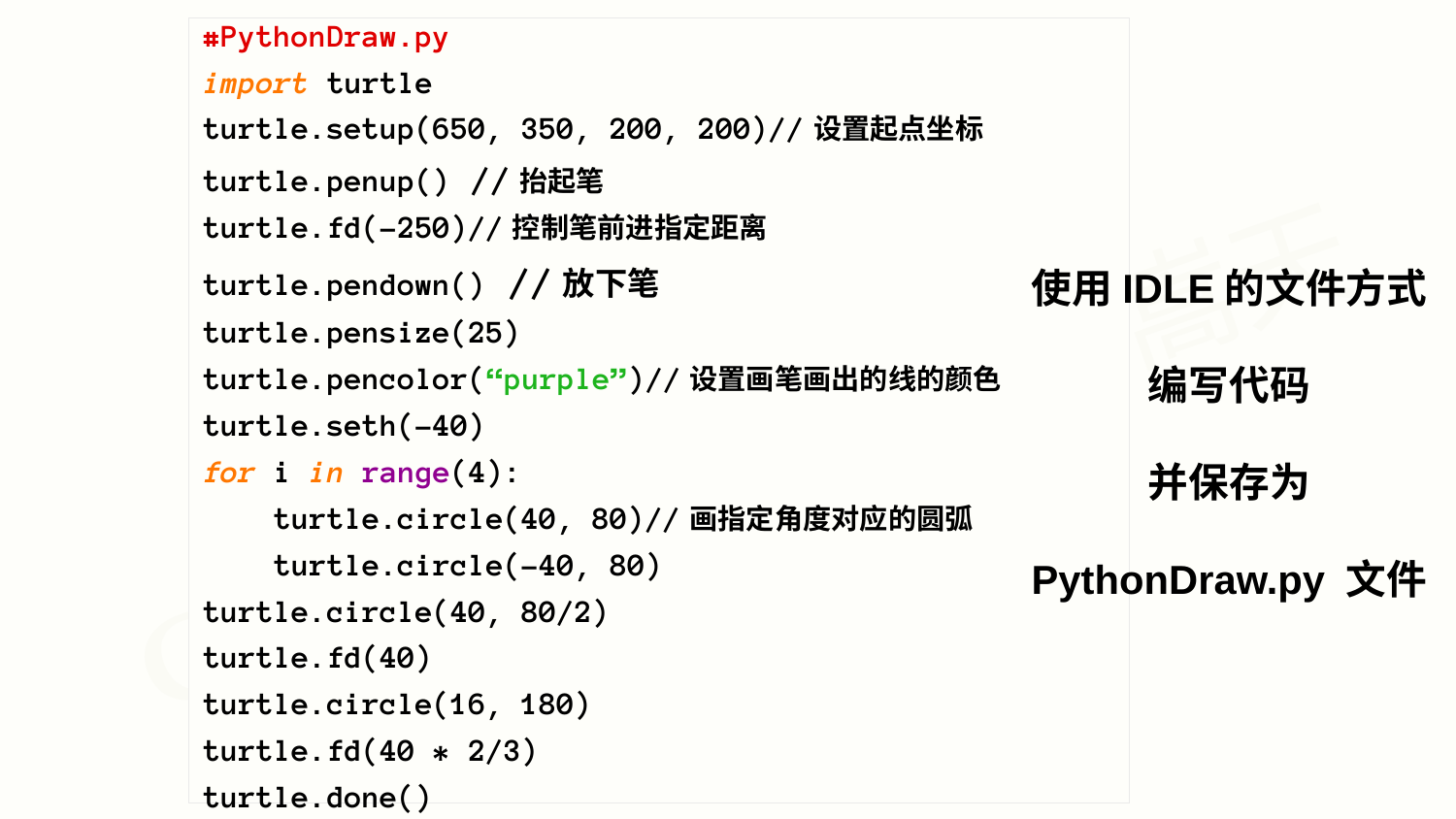

#PythonDraw.py
import turtle
turtle.setup(650, 350, 200, 200)//设置起点坐标
turtle.penup() //抬起笔
turtle.fd(-250)//控制笔前进指定距离
turtle.pendown() //放下笔
turtle.pensize(25)
turtle.pencolor(“purple”)//设置画笔画出的线的颜色
turtle.seth(-40)
for i in range(4):
    turtle.circle(40, 80)//画指定角度对应的圆弧
    turtle.circle(-40, 80)
turtle.circle(40, 80/2)
turtle.fd(40)
turtle.circle(16, 180)
turtle.fd(40 * 2/3)
turtle.done()
使用IDLE的文件方式
编写代码
并保存为
PythonDraw.py 文件